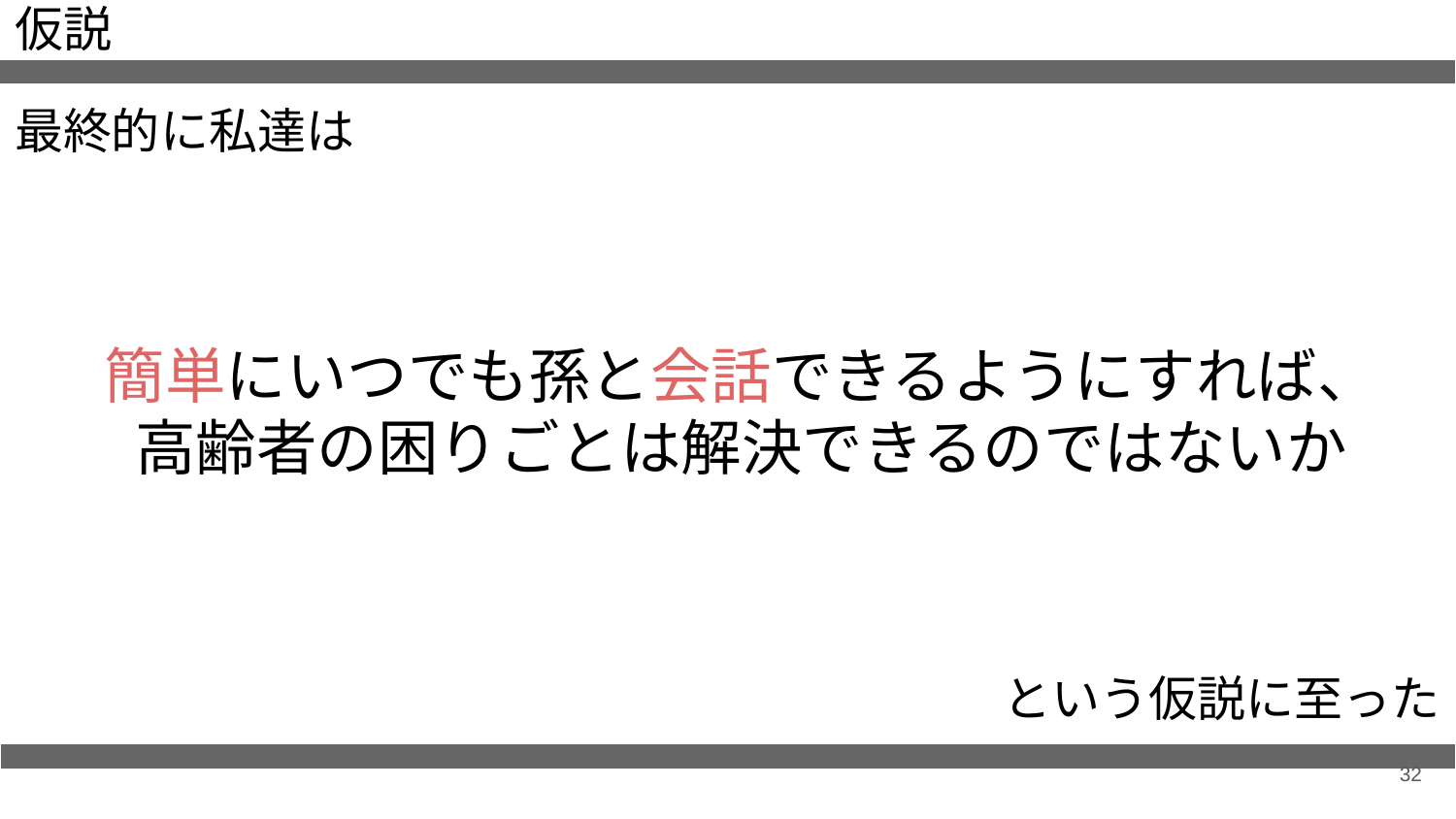

仮説
最終的に私達は
簡単にいつでも孫と会話できるようにすれば、
高齢者の困りごとは解決できるのではないか
という仮説に至った
32